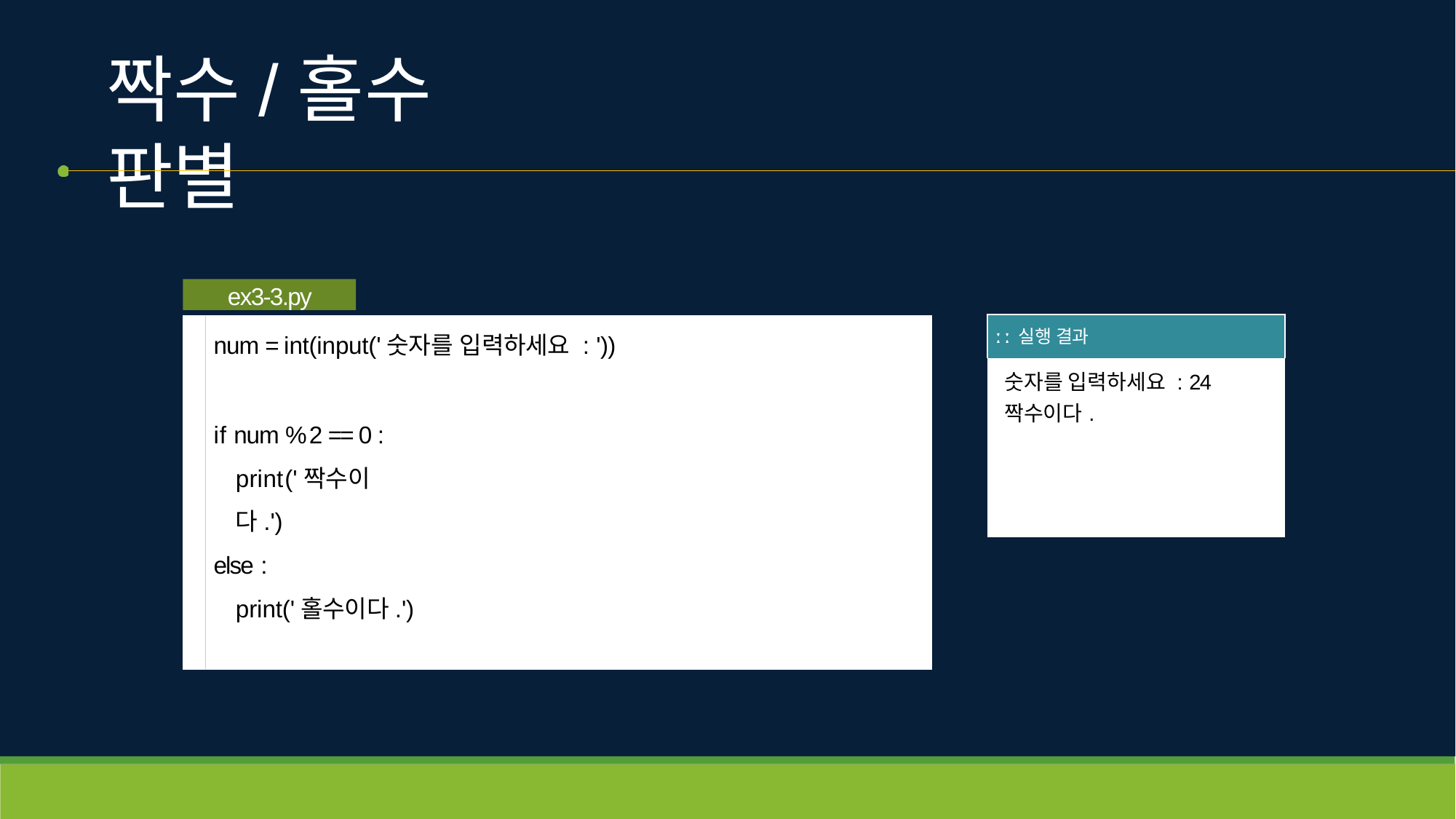

# 짝수/홀수 판별

ex3-3.py
| ː ː 실행 결과 |
| --- |
| 숫자를 입력하세요 : 24 짝수이다. |

num = int(input('숫자를 입력하세요 : '))

if num % 2 == 0 :  print('짝수이다.')
else :
print('홀수이다.')